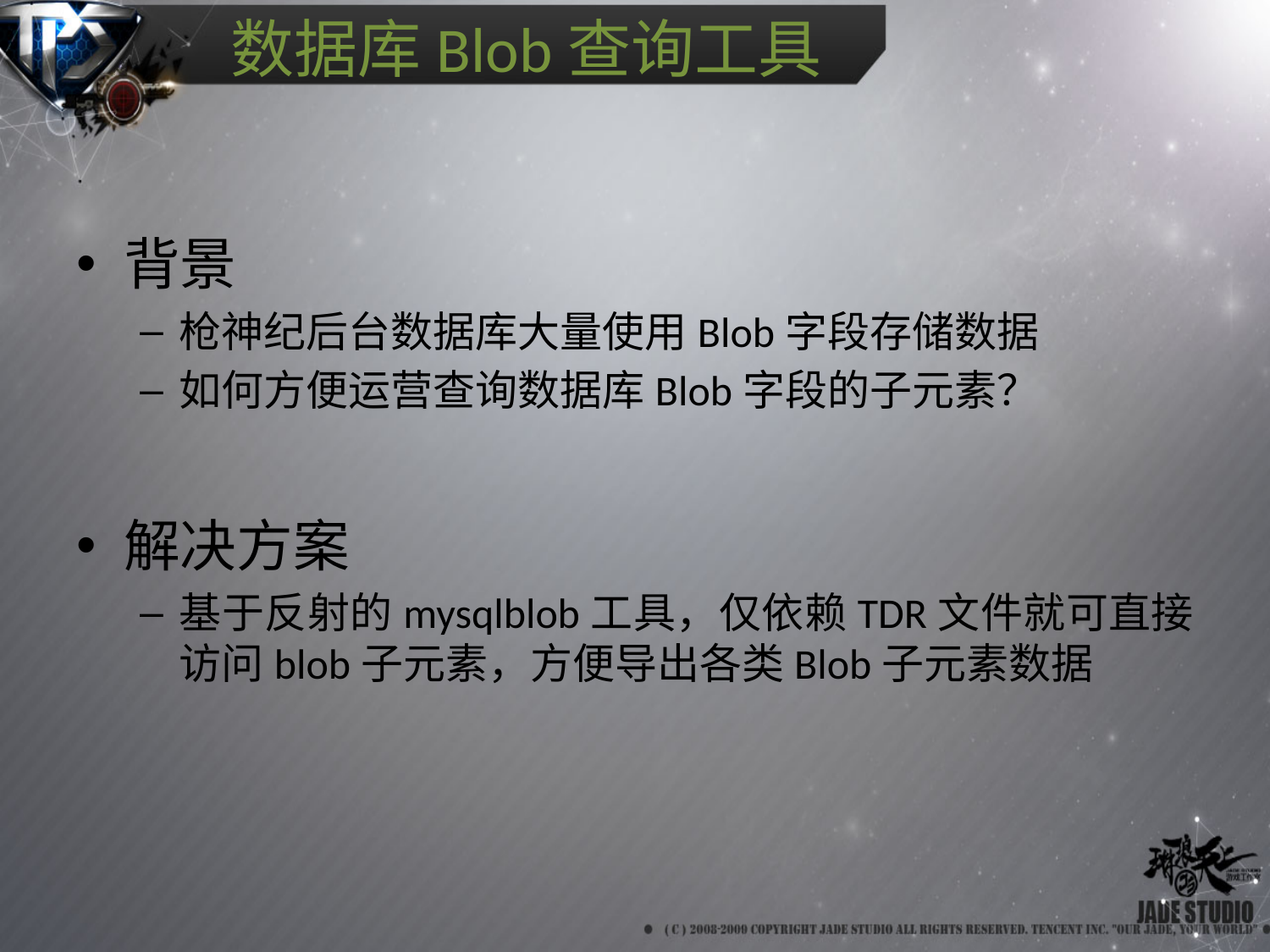

# 数据库Blob查询工具
背景
枪神纪后台数据库大量使用Blob字段存储数据
如何方便运营查询数据库Blob字段的子元素？

解决方案
基于反射的mysqlblob工具，仅依赖TDR文件就可直接访问blob子元素，方便导出各类Blob子元素数据